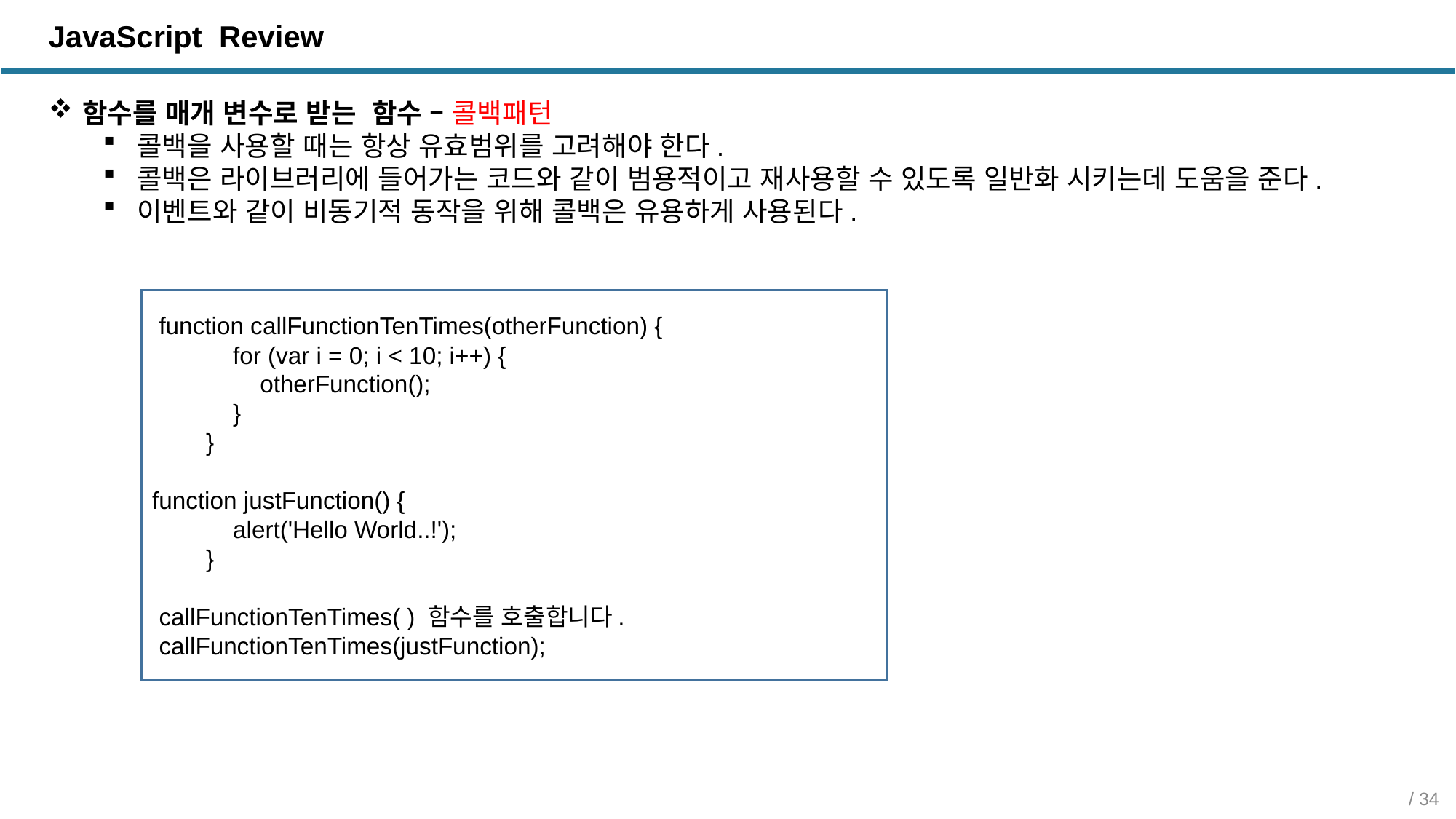

JavaScript  Review
함수를 매개 변수로 받는  함수 – 콜백패턴
콜백을 사용할 때는 항상 유효범위를 고려해야 한다.
콜백은 라이브러리에 들어가는 코드와 같이 범용적이고 재사용할 수 있도록 일반화 시키는데 도움을 준다.
이벤트와 같이 비동기적 동작을 위해 콜백은 유용하게 사용된다.
 function callFunctionTenTimes(otherFunction) {
            for (var i = 0; i < 10; i++) {
                otherFunction();
            }
        }

function justFunction() {
            alert('Hello World..!');
        }

 callFunctionTenTimes( ) 함수를 호출합니다.
 callFunctionTenTimes(justFunction);
/ 34